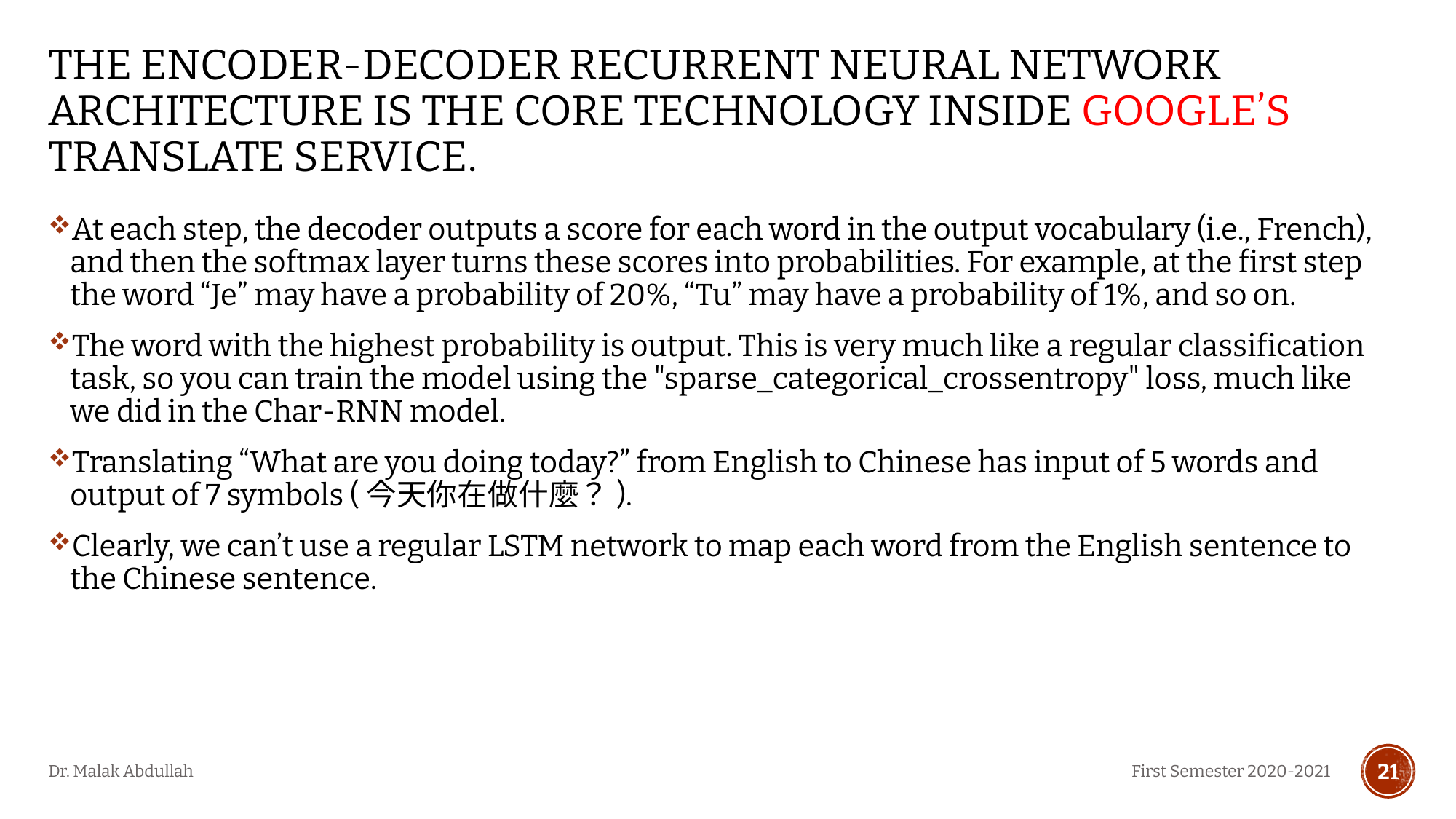

# The encoder-decoder recurrent neural network architecture is the core technology inside Google’s translate service.
At each step, the decoder outputs a score for each word in the output vocabulary (i.e., French), and then the softmax layer turns these scores into probabilities. For example, at the first step the word “Je” may have a probability of 20%, “Tu” may have a probability of 1%, and so on.
The word with the highest probability is output. This is very much like a regular classification task, so you can train the model using the "sparse_categorical_crossentropy" loss, much like we did in the Char-RNN model.
Translating “What are you doing today?” from English to Chinese has input of 5 words and output of 7 symbols (今天你在做什麼？).
Clearly, we can’t use a regular LSTM network to map each word from the English sentence to the Chinese sentence.

Dr. Malak Abdullah
First Semester 2020-2021
21